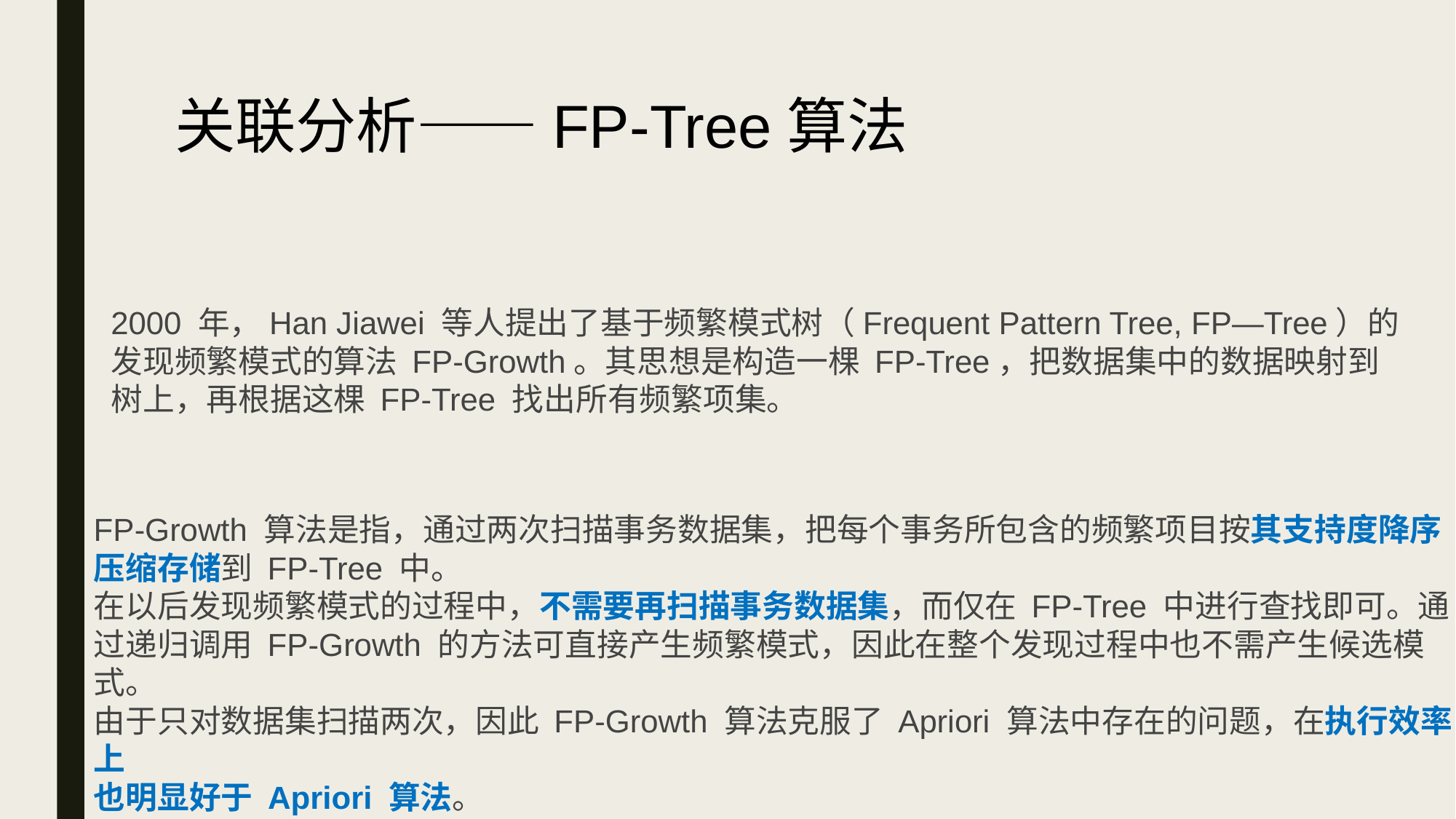

# 关联分析——FP-Tree算法
2000 年，Han Jiawei 等人提出了基于频繁模式树（Frequent Pattern Tree, FP—Tree）的发现频繁模式的算法 FP-Growth。其思想是构造一棵 FP-Tree，把数据集中的数据映射到树上，再根据这棵 FP-Tree 找出所有频繁项集。
FP-Growth 算法是指，通过两次扫描事务数据集，把每个事务所包含的频繁项目按其支持度降序
压缩存储到 FP-Tree 中。
在以后发现频繁模式的过程中，不需要再扫描事务数据集，而仅在 FP-Tree 中进行查找即可。通
过递归调用 FP-Growth 的方法可直接产生频繁模式，因此在整个发现过程中也不需产生候选模式。
由于只对数据集扫描两次，因此 FP-Growth 算法克服了 Apriori 算法中存在的问题，在执行效率上
也明显好于 Apriori 算法。